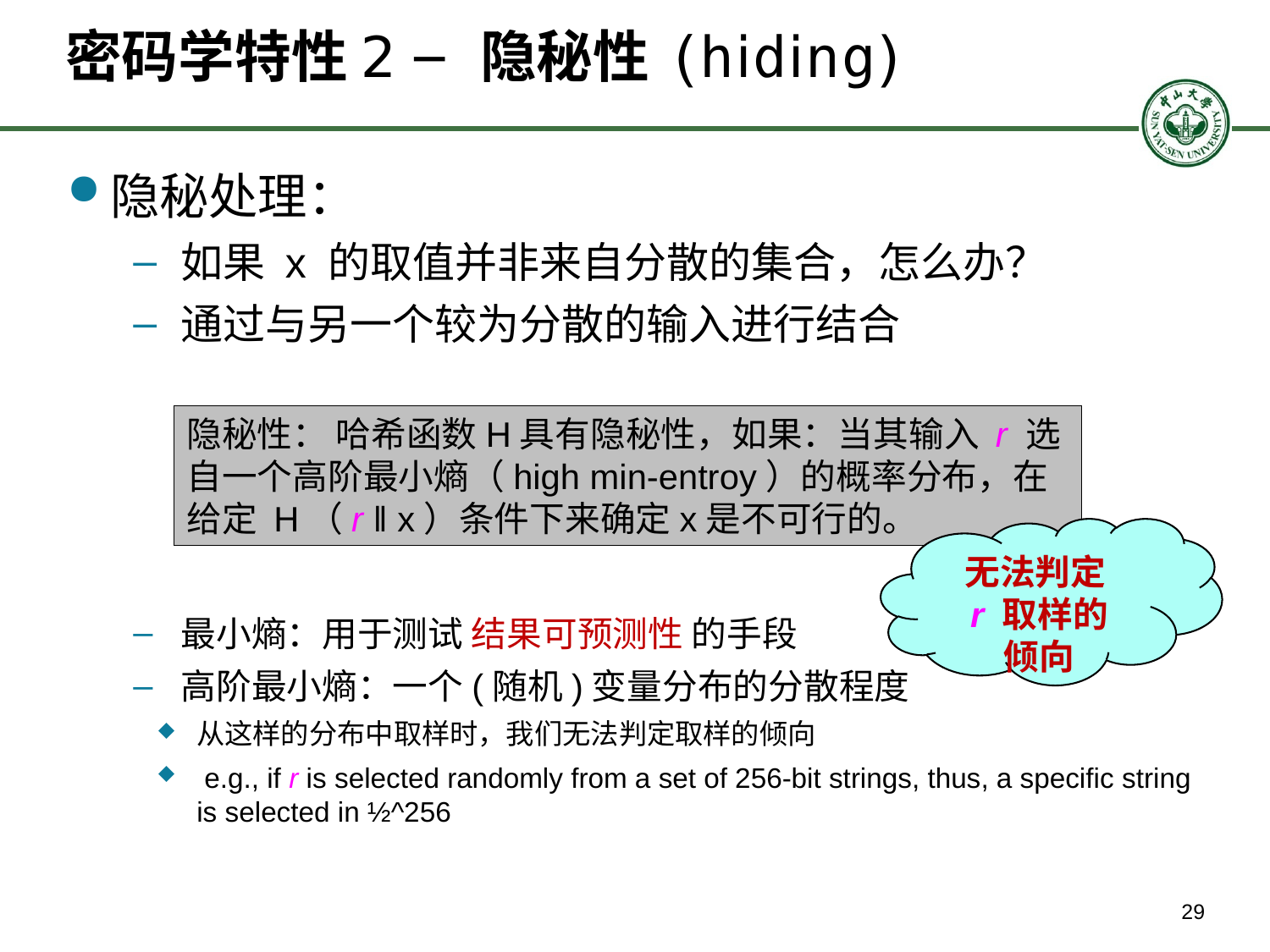

# 密码学特性2 – 隐秘性 (hiding)
隐秘处理：
如果 x 的取值并非来自分散的集合，怎么办？
通过与另一个较为分散的输入进行结合

最小熵：用于测试 结果可预测性 的手段
高阶最小熵：一个(随机)变量分布的分散程度
从这样的分布中取样时，我们无法判定取样的倾向
 e.g., if r is selected randomly from a set of 256-bit strings, thus, a specific string is selected in ½^256
隐秘性： 哈希函数H具有隐秘性，如果：当其输入 r 选自一个高阶最小熵（high min-entroy）的概率分布，在给定 H（r ǁ x）条件下来确定x是不可行的。
无法判定
r 取样的
倾向